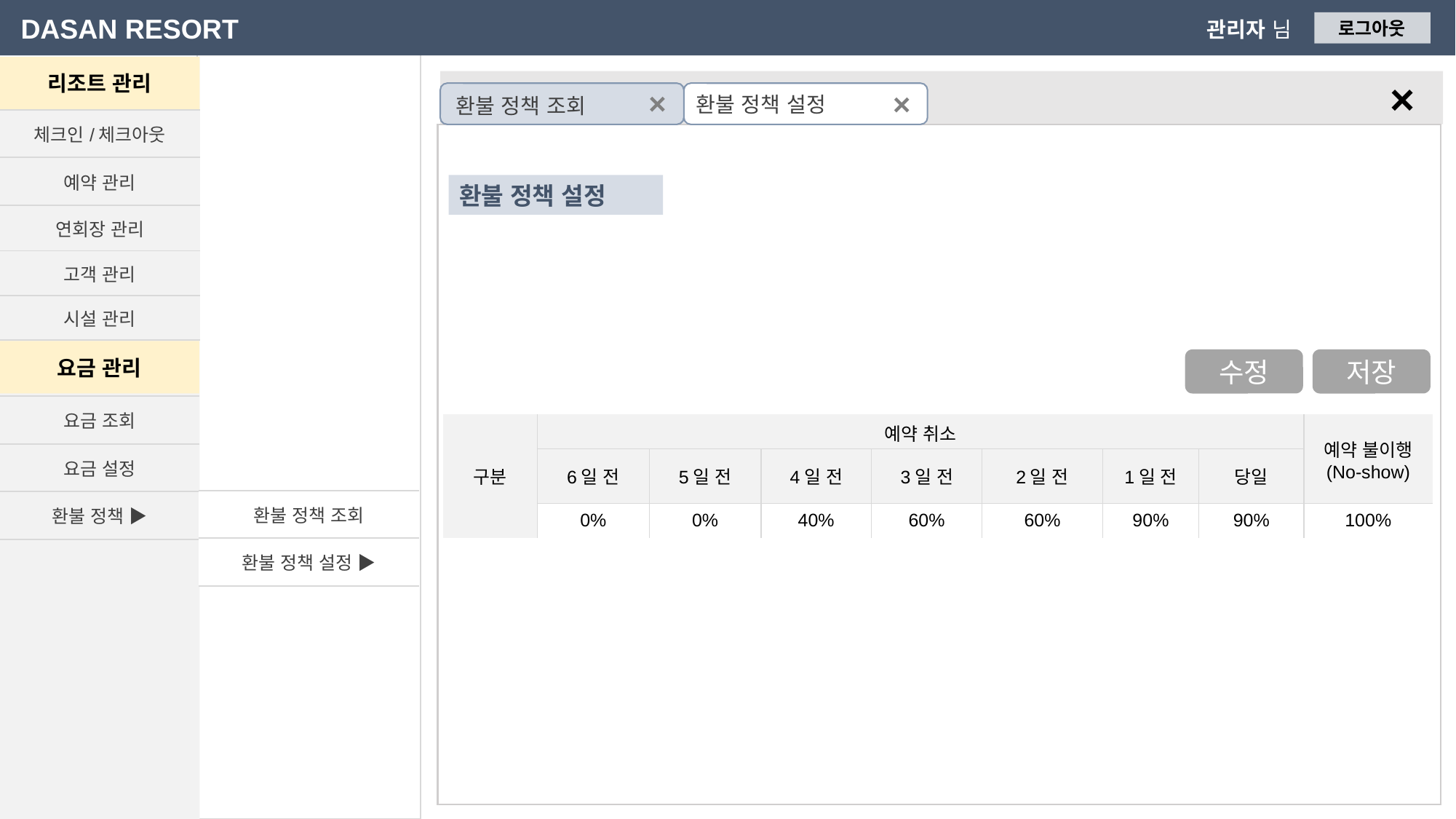

DASAN RESORT
관리자 님
로그아웃

리조트 관리
×

×
×

환불 정책 설정
환불 정책 조회
| 체크인/체크아웃 |
| --- |
| 예약 관리 |
| 연회장 관리 |
| 고객 관리 |
| 시설 관리 |

환불 정책 설정
요금 관리
수정
저장
| 요금 조회 |
| --- |
| 요금 설정 |
| 환불 정책 ▶ |
| 구분 | 예약 취소 |  |  |  |  |  |  | 예약 불이행 (No-show) |
| --- | --- | --- | --- | --- | --- | --- | --- | --- |
|  | 6일 전 | 5일 전 | 4일 전 | 3일 전 | 2일 전 | 1일 전 | 당일 |  |
|  | 0% | 0% | 40% | 60% | 60% | 90% | 90% | 100% |
| 환불 정책 조회 |
| --- |
| 환불 정책 설정 ▶ |